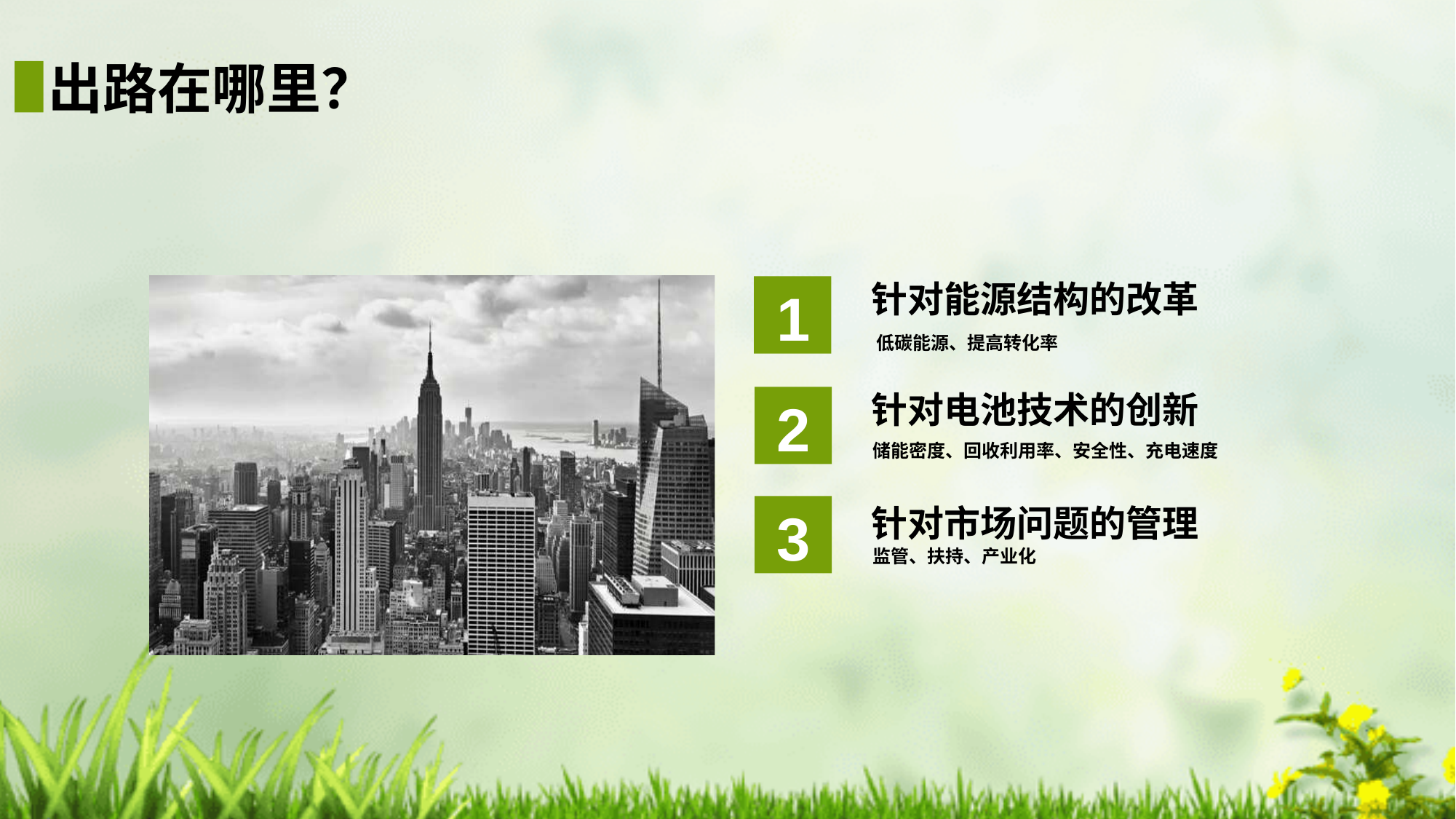

出路在哪里？

1

针对能源结构的改革
低碳能源、提高转化率

2

针对电池技术的创新
储能密度、回收利用率、安全性、充电速度
3

针对市场问题的管理
监管、扶持、产业化